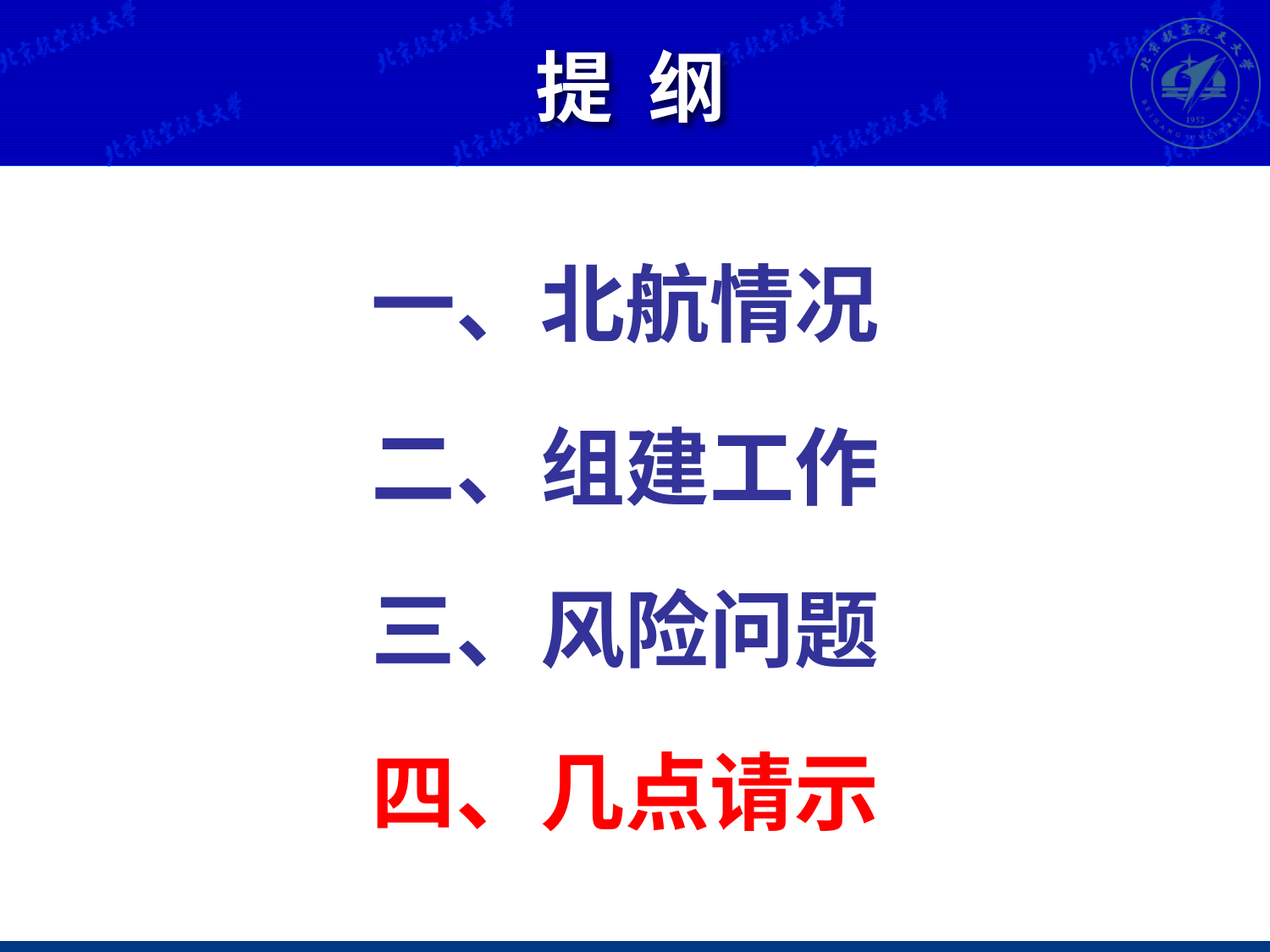

# 提  纲
一、北航情况
二、组建工作
三、风险问题
四、几点请示